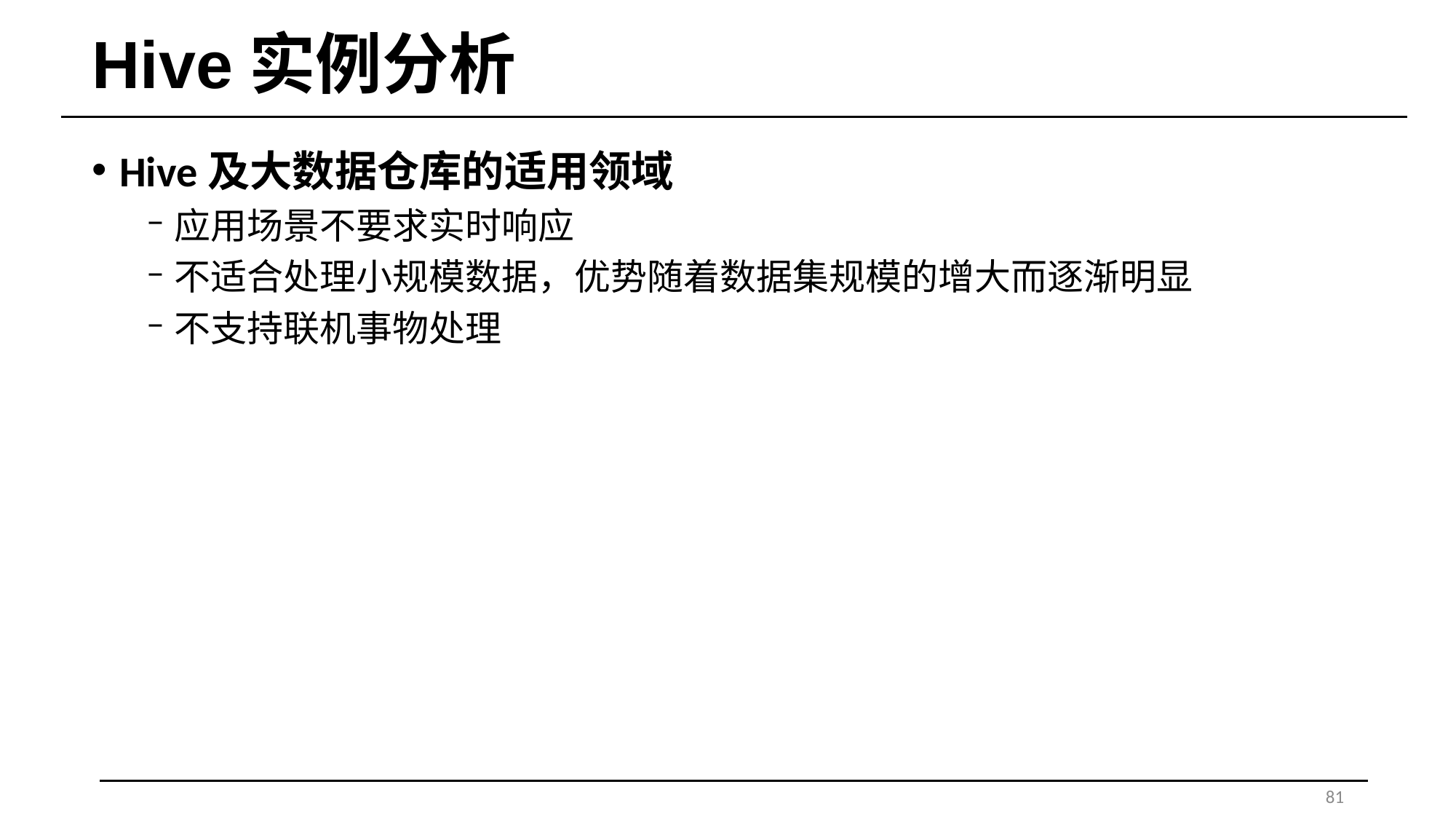

# Hive实例分析
Hive及大数据仓库的适用领域
应用场景不要求实时响应
不适合处理小规模数据，优势随着数据集规模的增大而逐渐明显
不支持联机事物处理
81